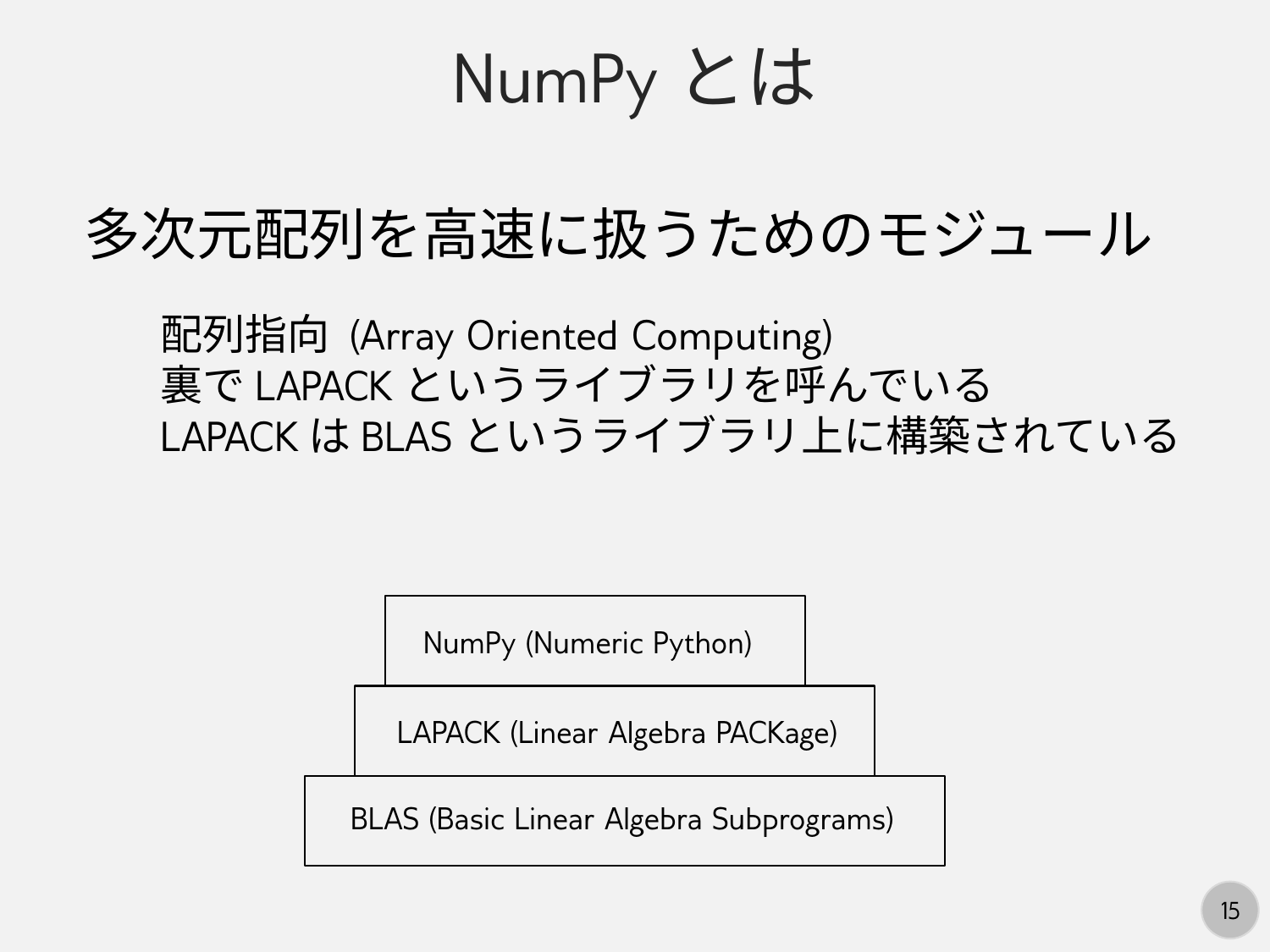

NumPyとは
多次元配列を高速に扱うためのモジュール
配列指向 (Array Oriented Computing)
裏でLAPACKというライブラリを呼んでいる
LAPACKはBLASというライブラリ上に構築されている

NumPy (Numeric Python)

LAPACK (Linear Algebra PACKage)

BLAS (Basic Linear Algebra Subprograms)